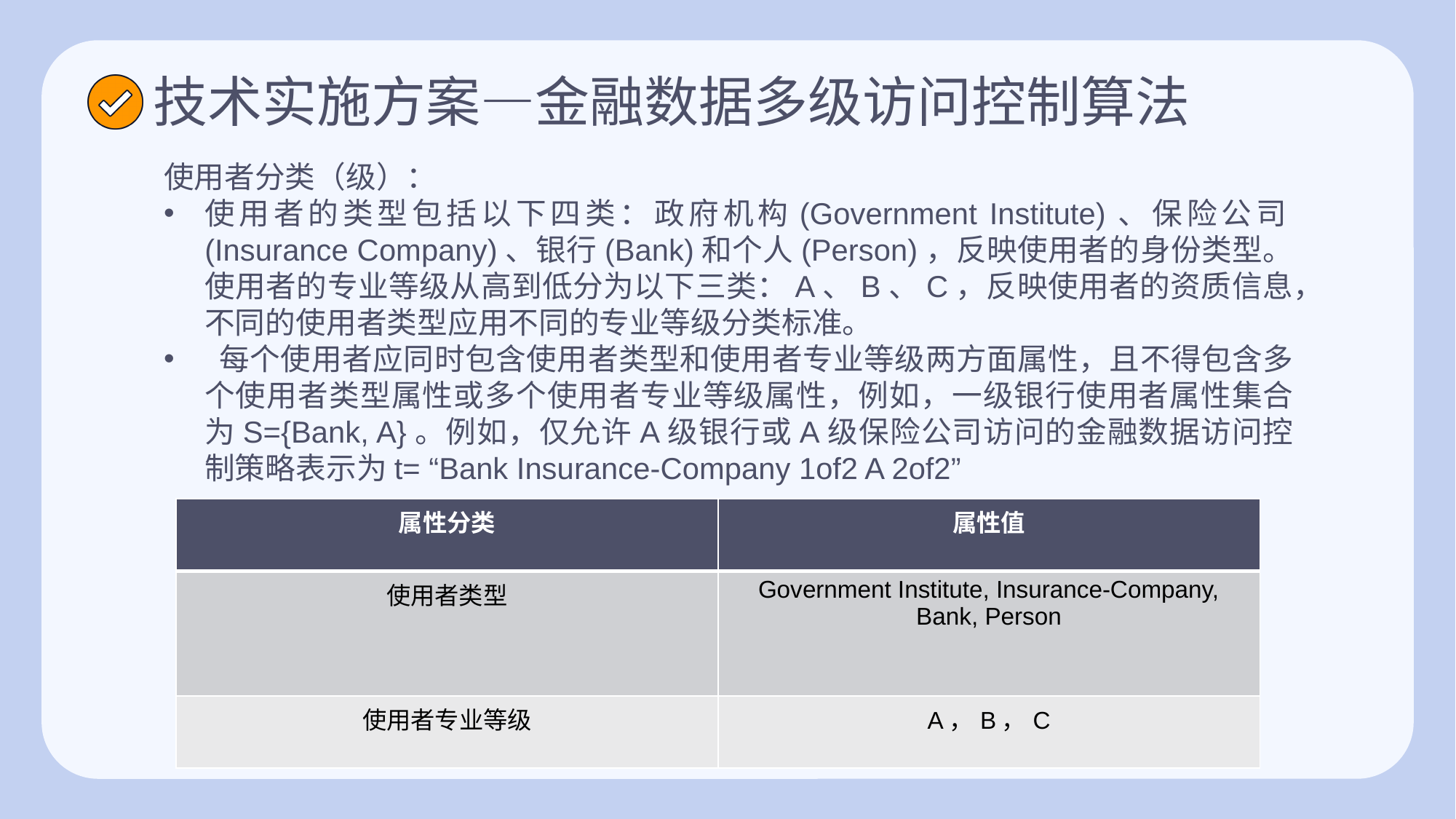

技术实施方案—金融数据多级访问控制算法
使用者分类（级）：
使用者的类型包括以下四类：政府机构(Government Institute)、保险公司(Insurance Company)、银行(Bank)和个人(Person)，反映使用者的身份类型。使用者的专业等级从高到低分为以下三类：A、B、C，反映使用者的资质信息，不同的使用者类型应用不同的专业等级分类标准。
 每个使用者应同时包含使用者类型和使用者专业等级两方面属性，且不得包含多个使用者类型属性或多个使用者专业等级属性，例如，一级银行使用者属性集合为S={Bank, A}。例如，仅允许A级银行或A级保险公司访问的金融数据访问控制策略表示为t= “Bank Insurance-Company 1of2 A 2of2”

| 属性分类 | 属性值 |
| --- | --- |
| 使用者类型 | Government Institute, Insurance-Company, Bank, Person |
| 使用者专业等级 | A，B，C |